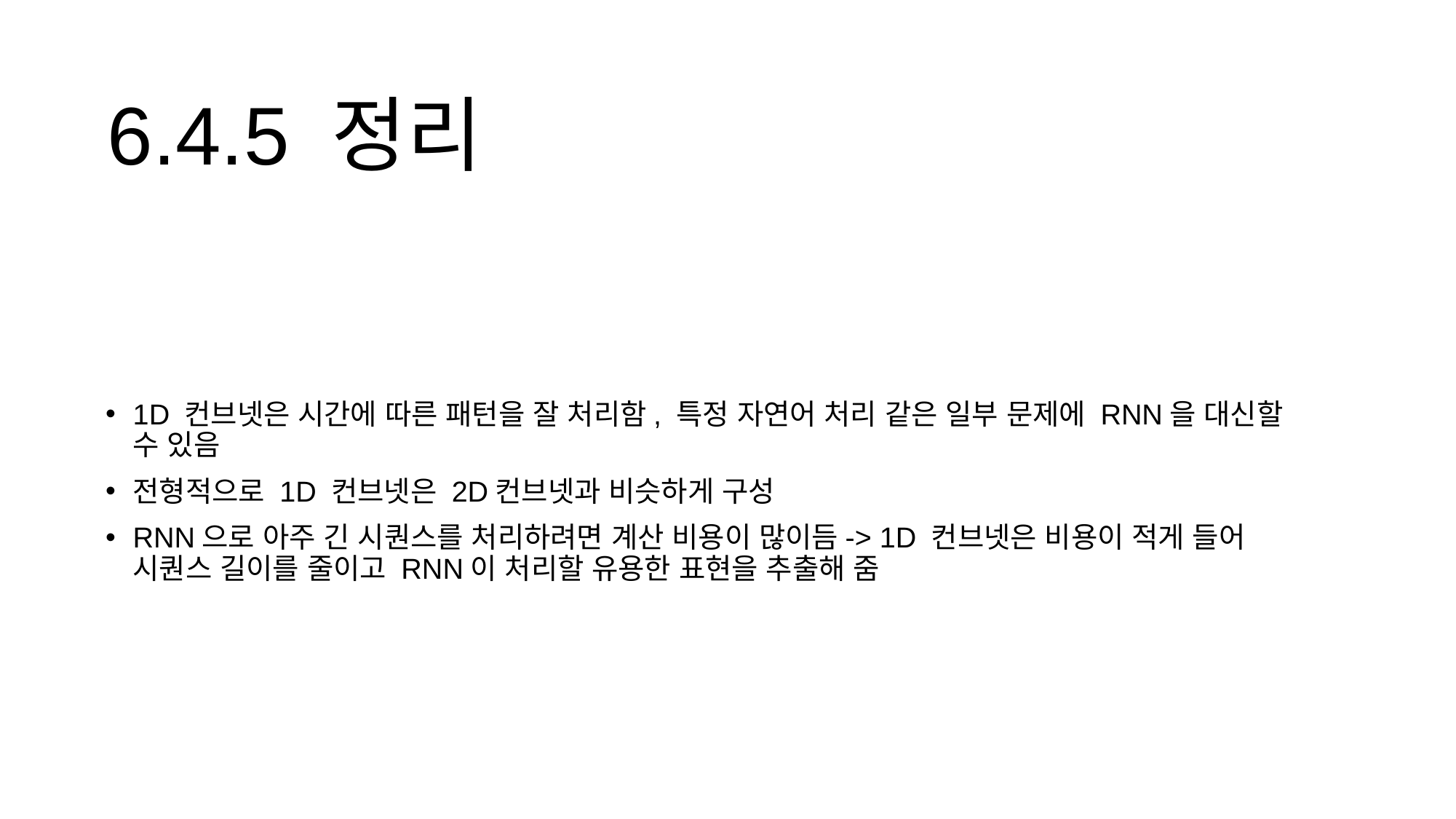

# 6.4.5 정리
1D 컨브넷은 시간에 따른 패턴을 잘 처리함, 특정 자연어 처리 같은 일부 문제에 RNN을 대신할 수 있음
전형적으로 1D 컨브넷은 2D컨브넷과 비슷하게 구성
RNN으로 아주 긴 시퀀스를 처리하려면 계산 비용이 많이듬-> 1D 컨브넷은 비용이 적게 들어 시퀀스 길이를 줄이고 RNN이 처리할 유용한 표현을 추출해 줌